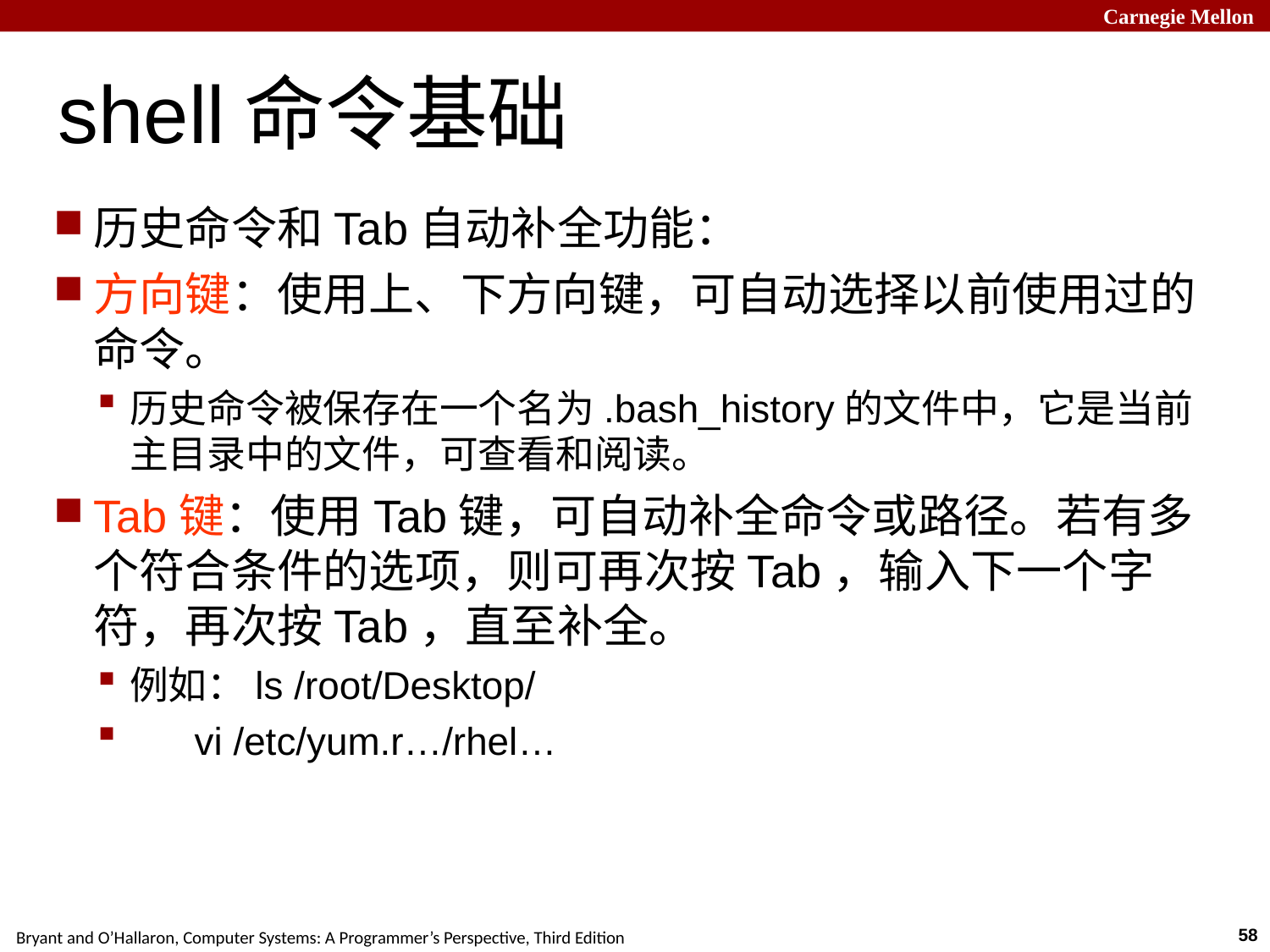

# shell命令基础
历史命令和Tab自动补全功能：
方向键：使用上、下方向键，可自动选择以前使用过的命令。
历史命令被保存在一个名为.bash_history的文件中，它是当前主目录中的文件，可查看和阅读。
Tab键：使用Tab键，可自动补全命令或路径。若有多个符合条件的选项，则可再次按Tab，输入下一个字符，再次按Tab，直至补全。
例如：ls /root/Desktop/
      vi /etc/yum.r…/rhel…